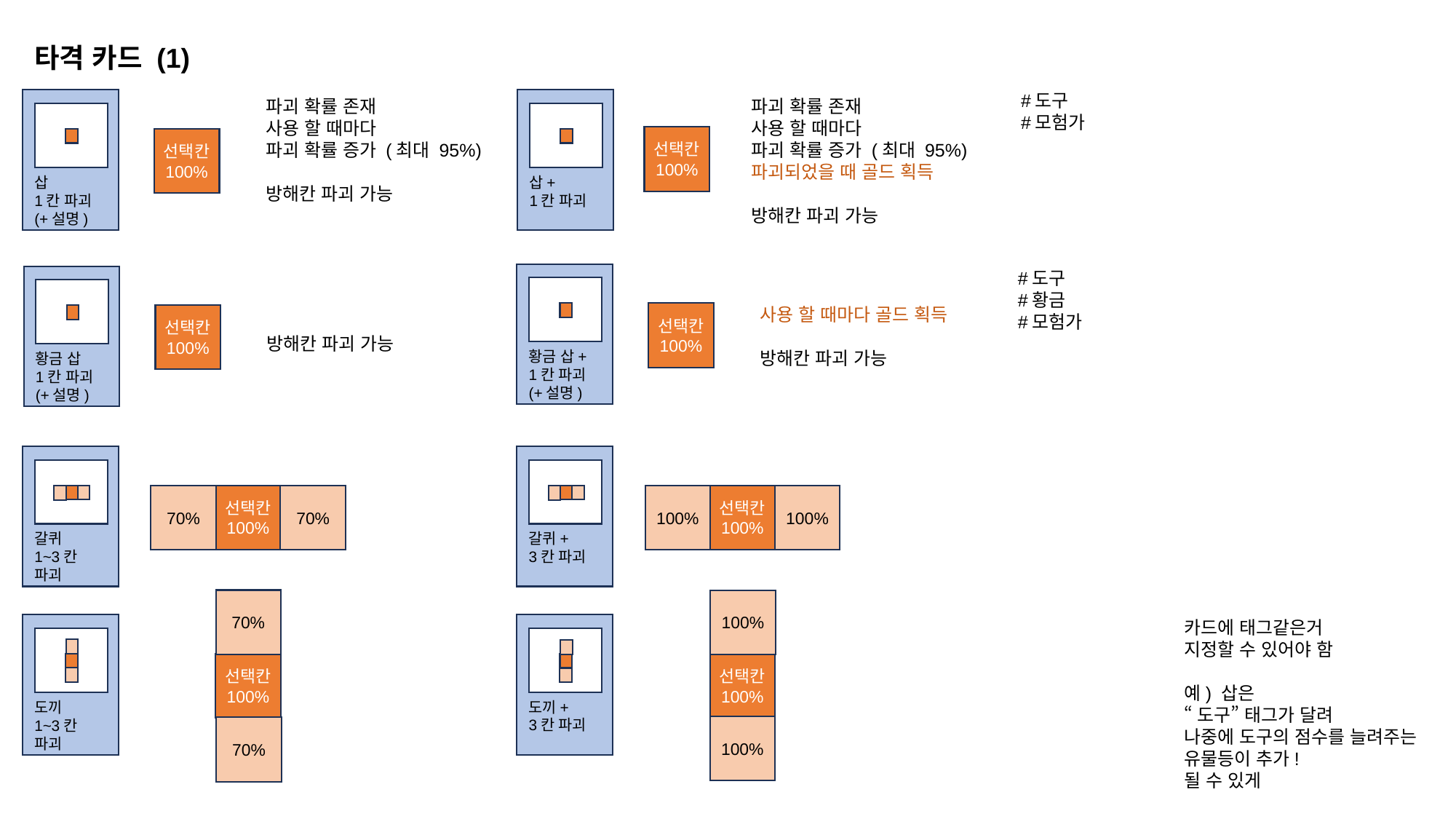

타격 카드 (1)
#도구
#모험가

파괴 확률 존재
사용 할 때마다
파괴 확률 증가 (최대 95%)

방해칸 파괴 가능

파괴 확률 존재
사용 할 때마다
파괴 확률 증가 (최대 95%)
파괴되었을 때 골드 획득

방해칸 파괴 가능

선택칸
100%

선택칸
100%

삽
1칸 파괴
(+설명)
삽+
1칸 파괴
#도구
#황금
#모험가

사용 할 때마다 골드 획득

방해칸 파괴 가능

선택칸
100%

선택칸
100%
방해칸 파괴 가능
황금 삽+
1칸 파괴
(+설명)
황금 삽
1칸 파괴
(+설명)

선택칸
100%
70%

선택칸
100%
100%
70%
100%

갈퀴
1~3칸 파괴
갈퀴+
3칸 파괴
70%
100%
카드에 태그같은거
지정할 수 있어야 함

예) 삽은
“도구” 태그가 달려
나중에 도구의 점수를 늘려주는 유물등이 추가!
될 수 있게

선택칸
100%

선택칸
100%

도끼
1~3칸 파괴
도끼+
3칸 파괴
100%
70%